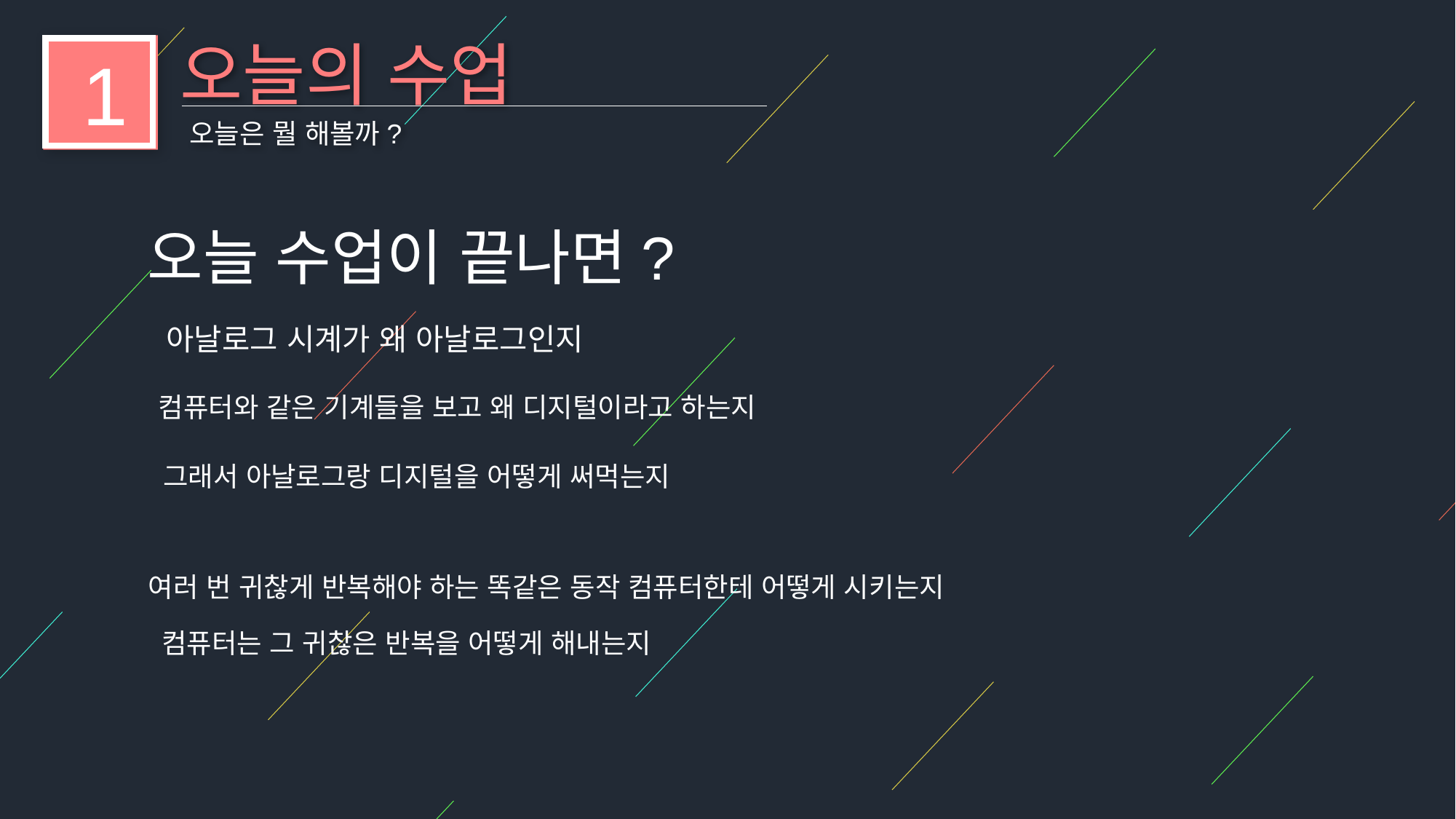

오늘의 수업

1
오늘은 뭘 해볼까?
오늘 수업이 끝나면?
아날로그 시계가 왜 아날로그인지

컴퓨터와 같은 기계들을 보고 왜 디지털이라고 하는지
그래서 아날로그랑 디지털을 어떻게 써먹는지
여러 번 귀찮게 반복해야 하는 똑같은 동작 컴퓨터한테 어떻게 시키는지
컴퓨터는 그 귀찮은 반복을 어떻게 해내는지